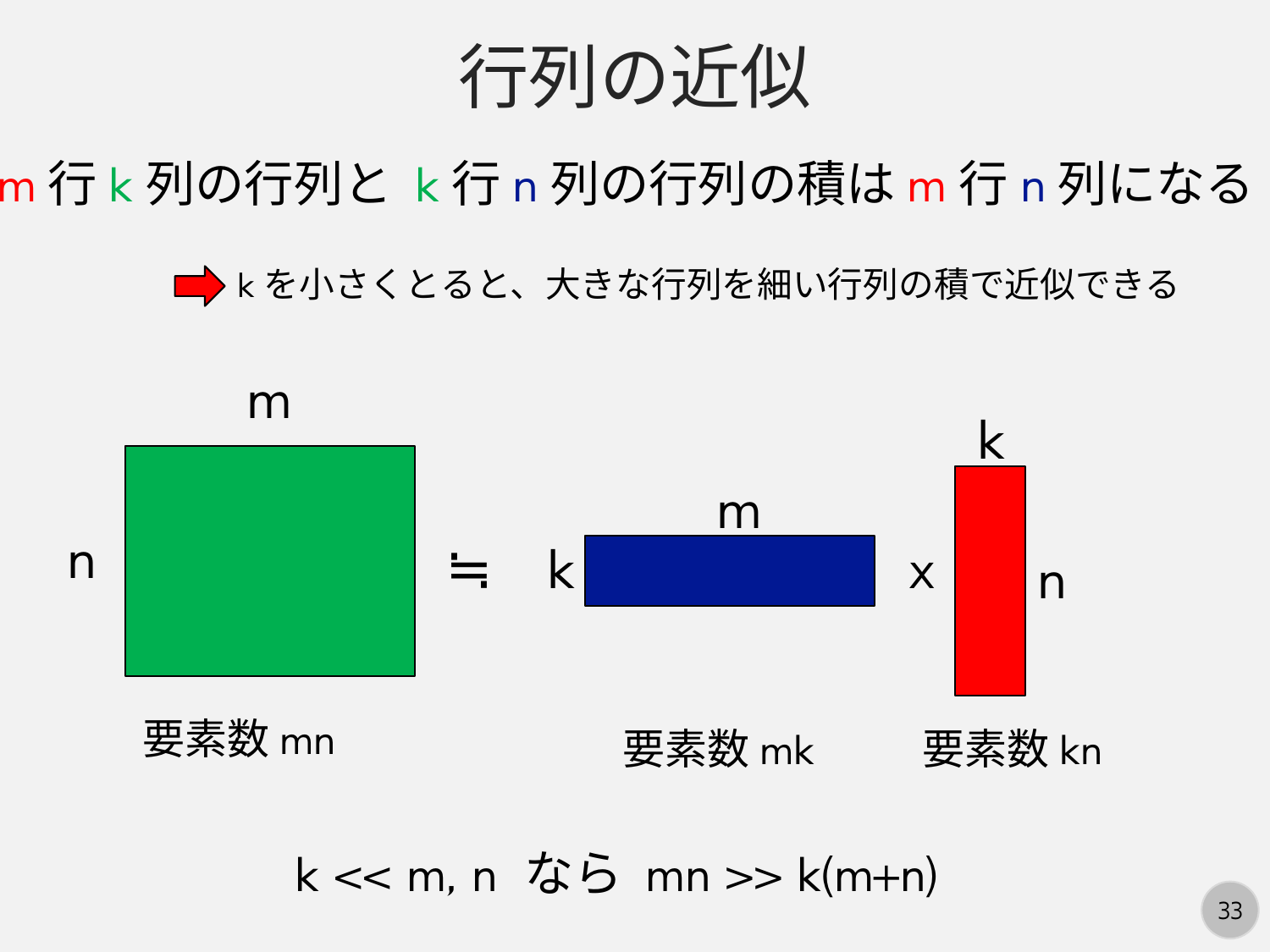

行列の近似
m行k列の行列と k行n列の行列の積はm行n列になる
kを小さくとると、大きな行列を細い行列の積で近似できる

m
k

m

n
≒
k
x

n
要素数mn
要素数mk
要素数kn
k << m, n なら mn >> k(m+n)